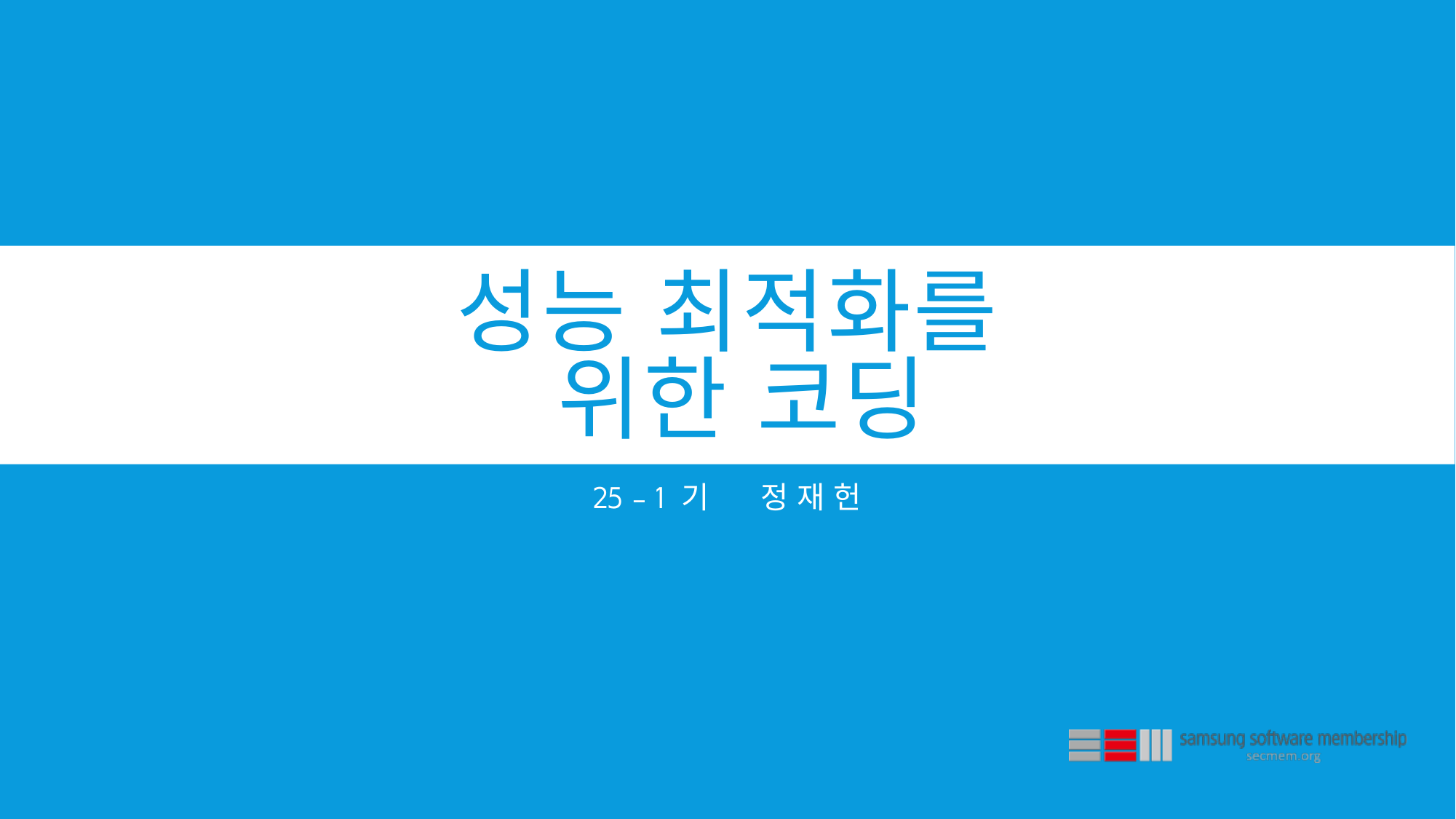

# 성능 최적화를 위한 코딩
25 – 1 기      정 재 헌